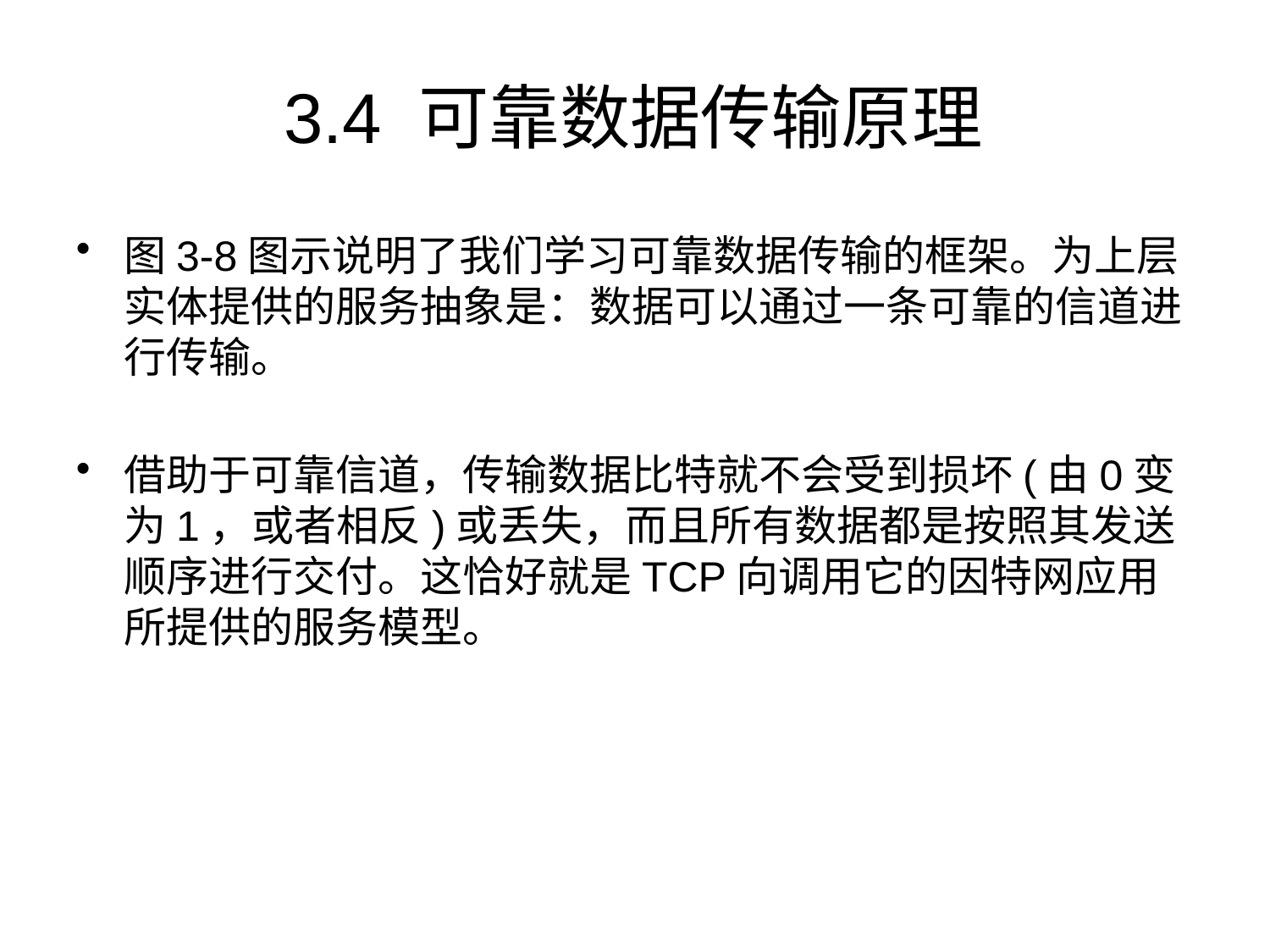

# 3.4 可靠数据传输原理
图3-8图示说明了我们学习可靠数据传输的框架。为上层实体提供的服务抽象是：数据可以通过一条可靠的信道进行传输。

借助于可靠信道，传输数据比特就不会受到损坏(由0变为1，或者相反)或丢失，而且所有数据都是按照其发送顺序进行交付。这恰好就是TCP向调用它的因特网应用所提供的服务模型。